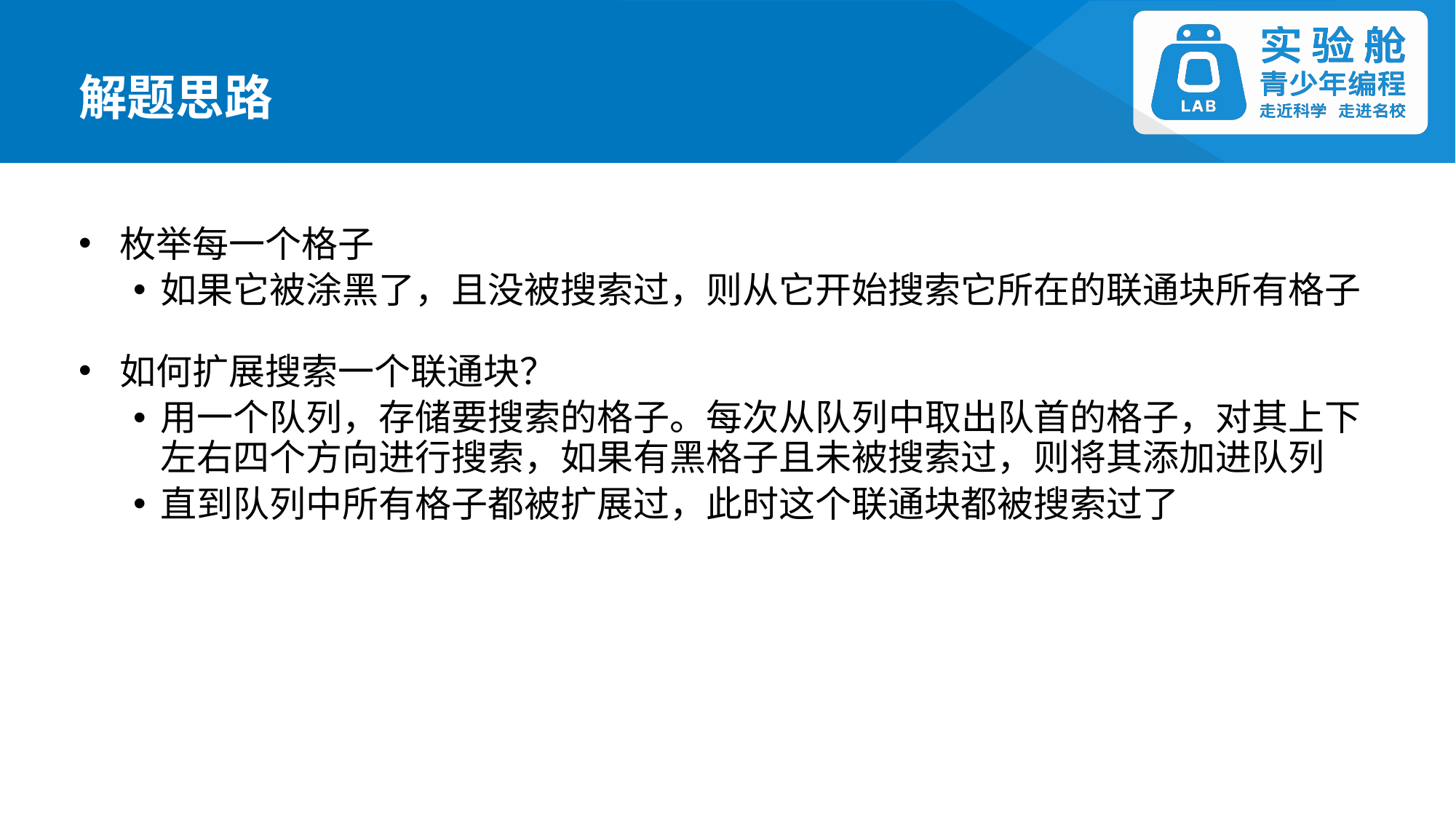

解题思路
枚举每一个格子
如果它被涂黑了，且没被搜索过，则从它开始搜索它所在的联通块所有格子
如何扩展搜索一个联通块？
用一个队列，存储要搜索的格子。每次从队列中取出队首的格子，对其上下左右四个方向进行搜索，如果有黑格子且未被搜索过，则将其添加进队列
直到队列中所有格子都被扩展过，此时这个联通块都被搜索过了